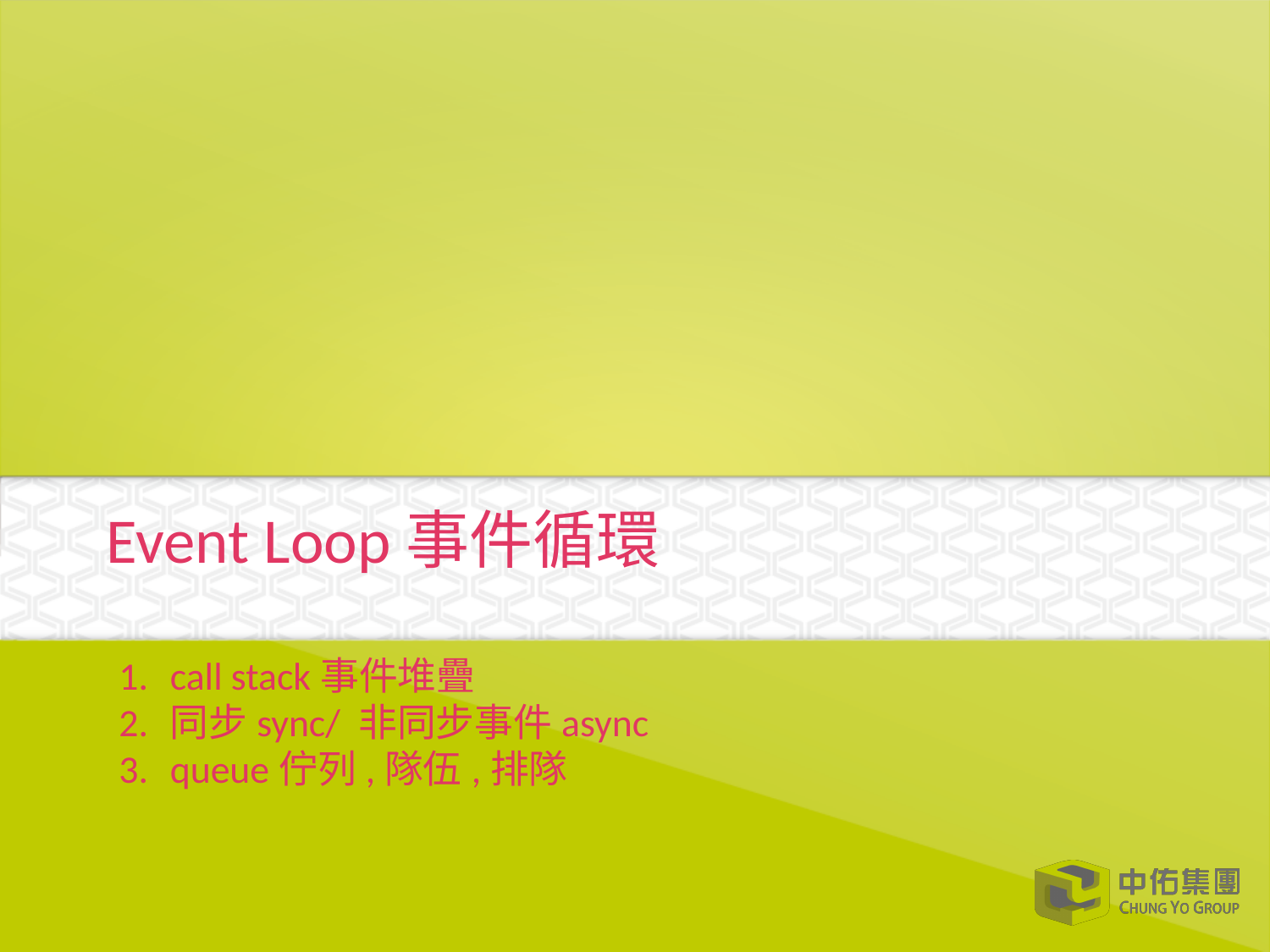

# Event Loop事件循環

call stack事件堆疊
同步sync/ 非同步事件async
queue佇列,隊伍,排隊